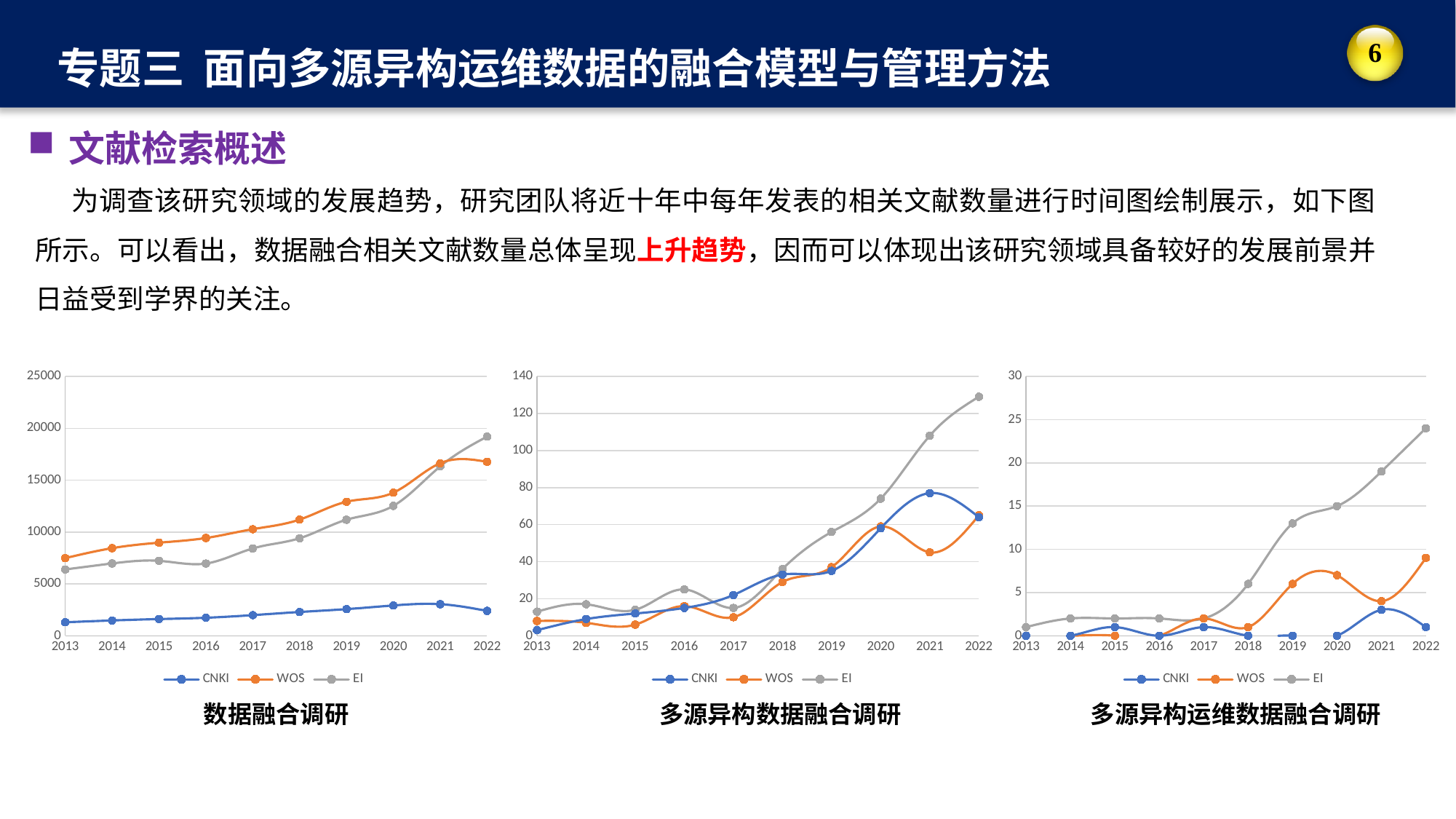

专题三  面向多源异构运维数据的融合模型与管理方法

文献检索概述
为调查该研究领域的发展趋势，研究团队将近十年中每年发表的相关文献数量进行时间图绘制展示，如下图所示。可以看出，数据融合相关文献数量总体呈现上升趋势，因而可以体现出该研究领域具备较好的发展前景并日益受到学界的关注。

### Chart

| Category | CNKI | WOS | EI |
|---|---|---|---|

### Chart

| Category | CNKI | WOS | EI |
|---|---|---|---|

### Chart

| Category | CNKI | WOS | EI |
|---|---|---|---|
数据融合调研
多源异构数据融合调研
多源异构运维数据融合调研